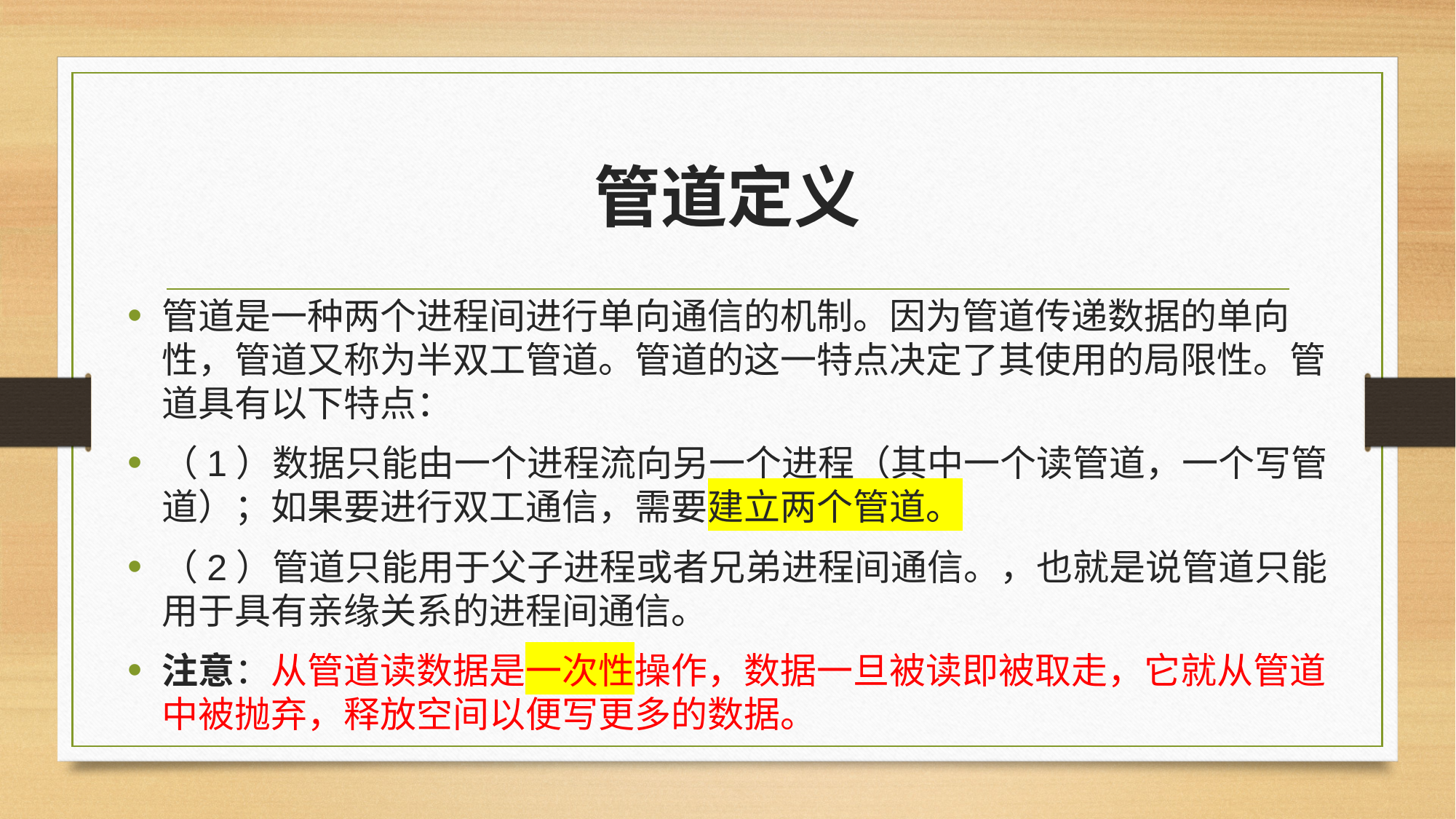

# 管道定义
管道是一种两个进程间进行单向通信的机制。因为管道传递数据的单向性，管道又称为半双工管道。管道的这一特点决定了其使用的局限性。管道具有以下特点：
（1）数据只能由一个进程流向另一个进程（其中一个读管道，一个写管道）；如果要进行双工通信，需要建立两个管道。
（2）管道只能用于父子进程或者兄弟进程间通信。，也就是说管道只能用于具有亲缘关系的进程间通信。
注意：从管道读数据是一次性操作，数据一旦被读即被取走，它就从管道中被抛弃，释放空间以便写更多的数据。